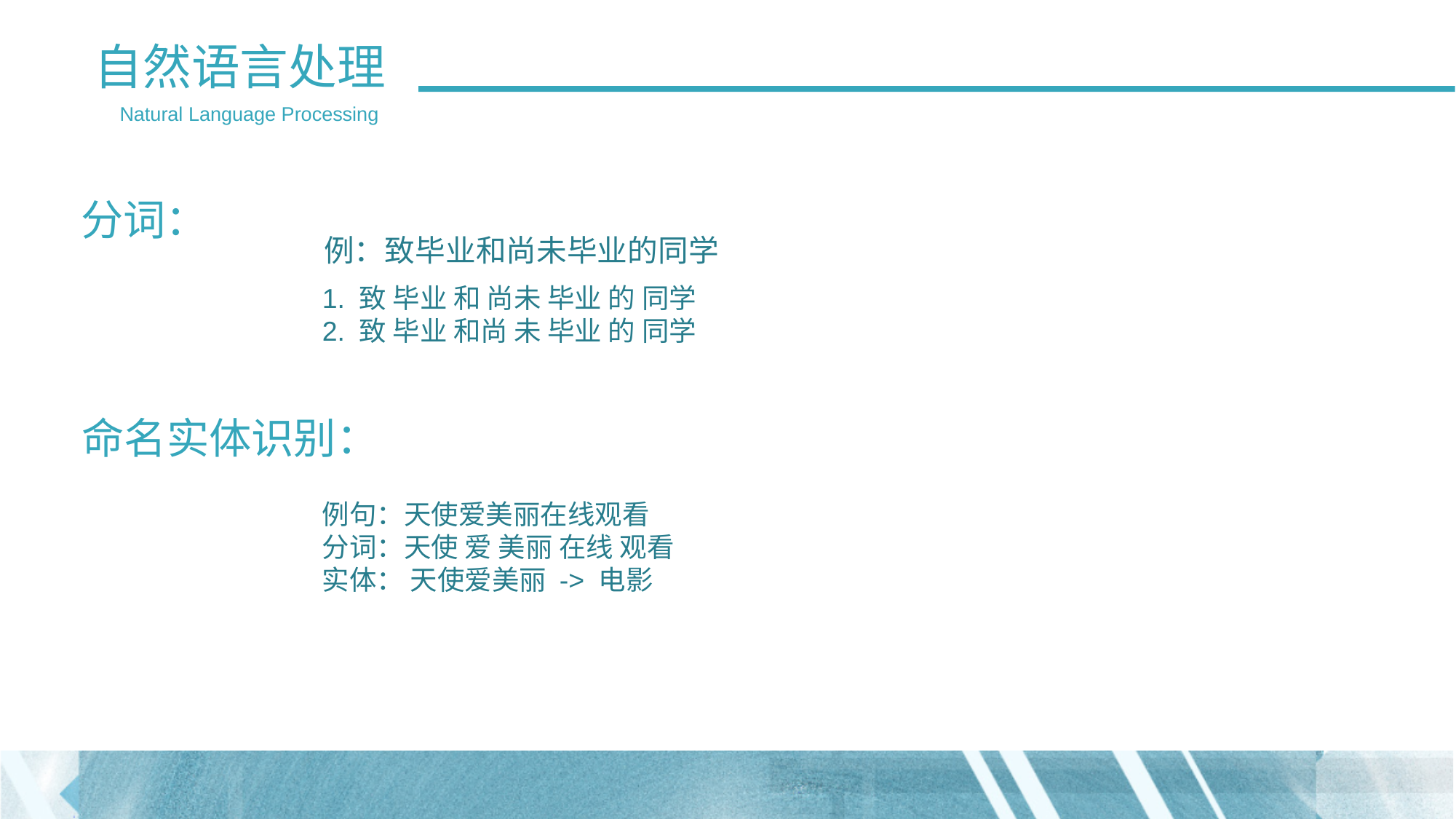

自然语言处理

Natural Language Processing
分词：
例：致毕业和尚未毕业的同学
1. 致 毕业 和 尚未 毕业 的 同学
2. 致 毕业 和尚 未 毕业 的 同学
命名实体识别：
例句：天使爱美丽在线观看
分词：天使 爱 美丽 在线 观看
实体： 天使爱美丽 -> 电影